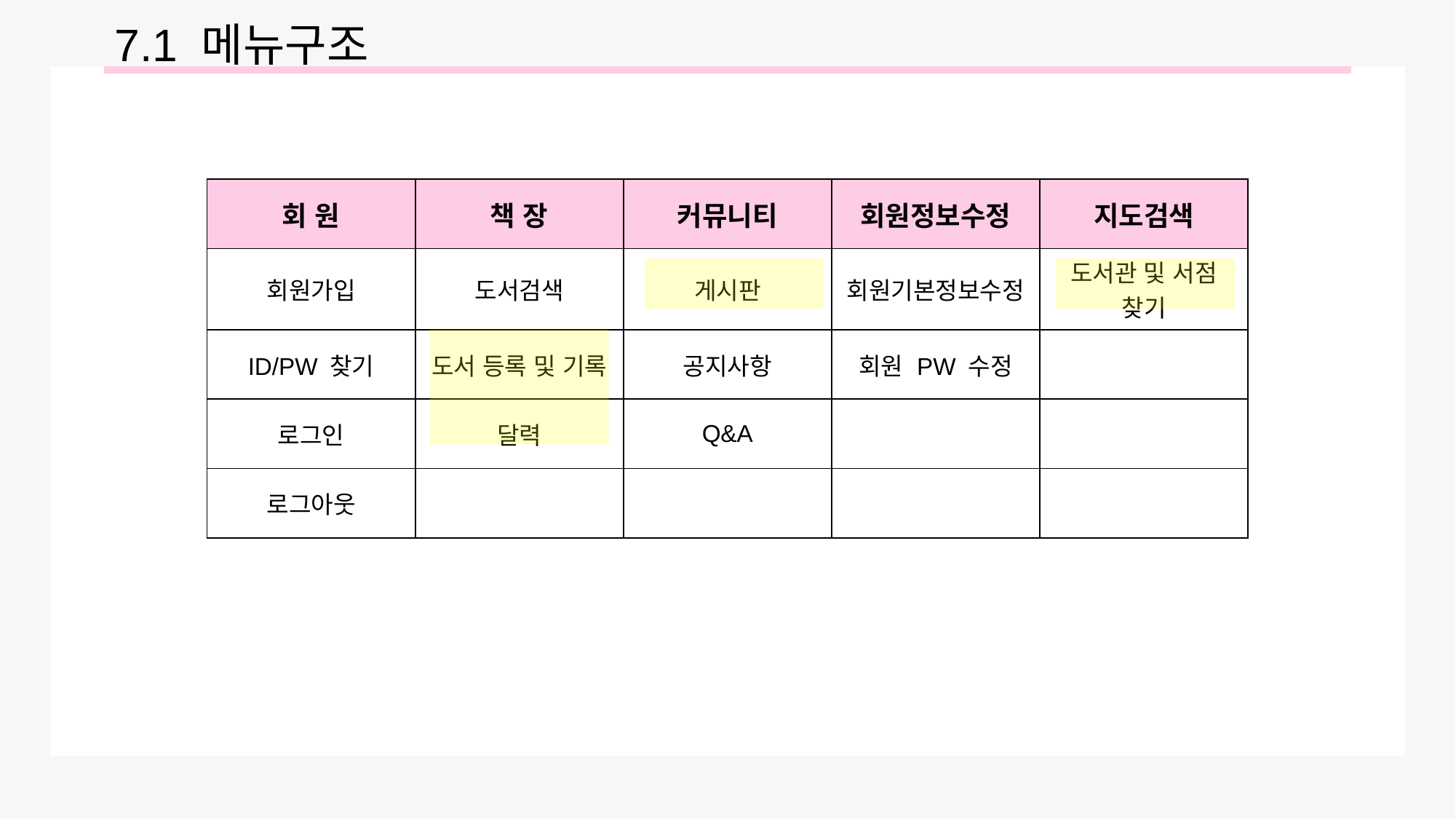

7.1 메뉴구조
| 회 원 | 책 장 | 커뮤니티 | 회원정보수정 | 지도검색 |
| --- | --- | --- | --- | --- |
| 회원가입 | 도서검색 | 게시판 | 회원기본정보수정 | 도서관 및 서점 찾기 |
| ID/PW 찾기 | 도서 등록 및 기록 | 공지사항 | 회원 PW 수정 |  |
| 로그인 | 달력 | Q&A |  |  |
| 로그아웃 |  |  |  |  |